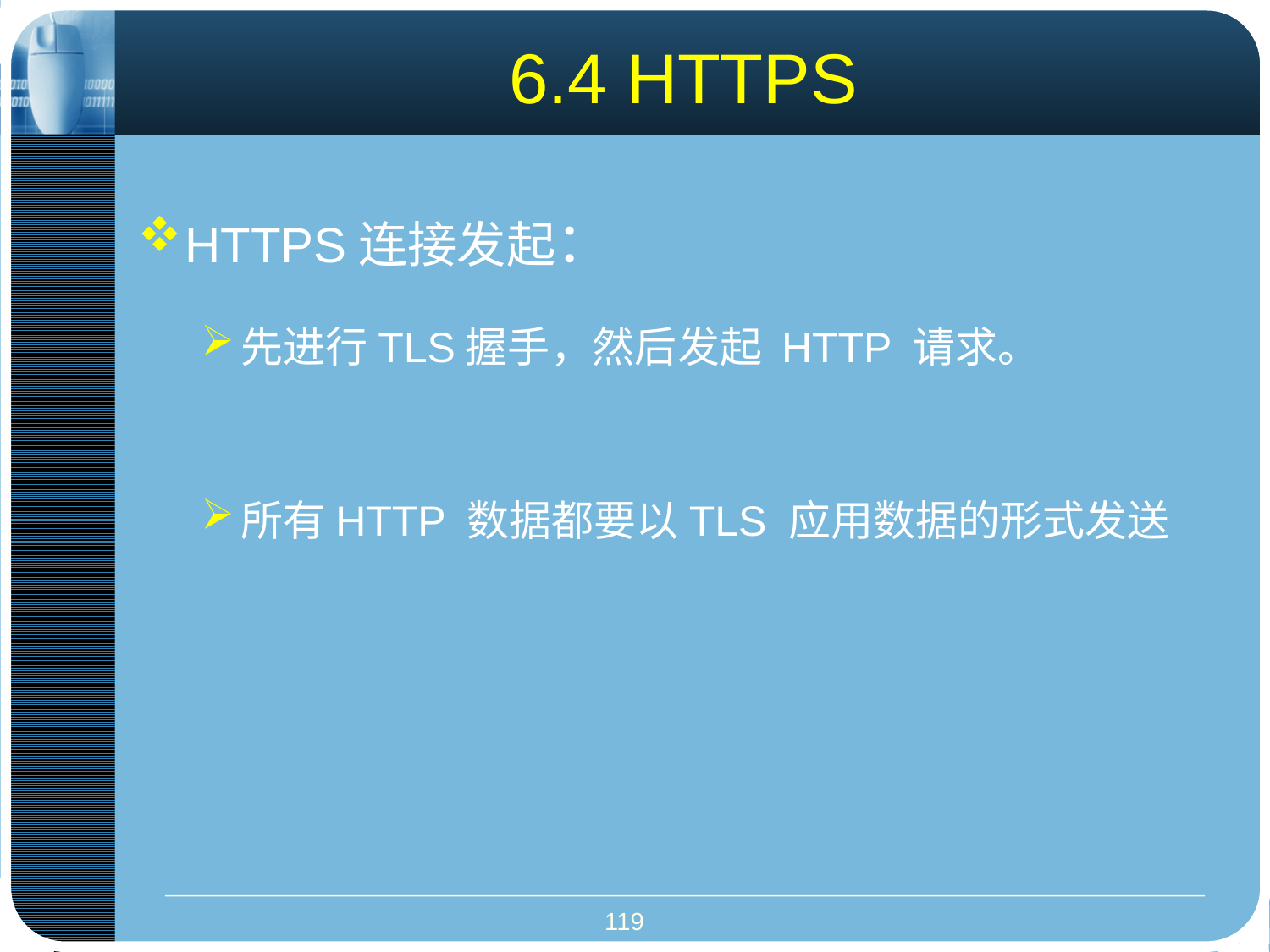

# 6.4 HTTPS
HTTPS连接发起：
先进行TLS握手，然后发起 HTTP 请求。

所有HTTP 数据都要以TLS 应用数据的形式发送
119